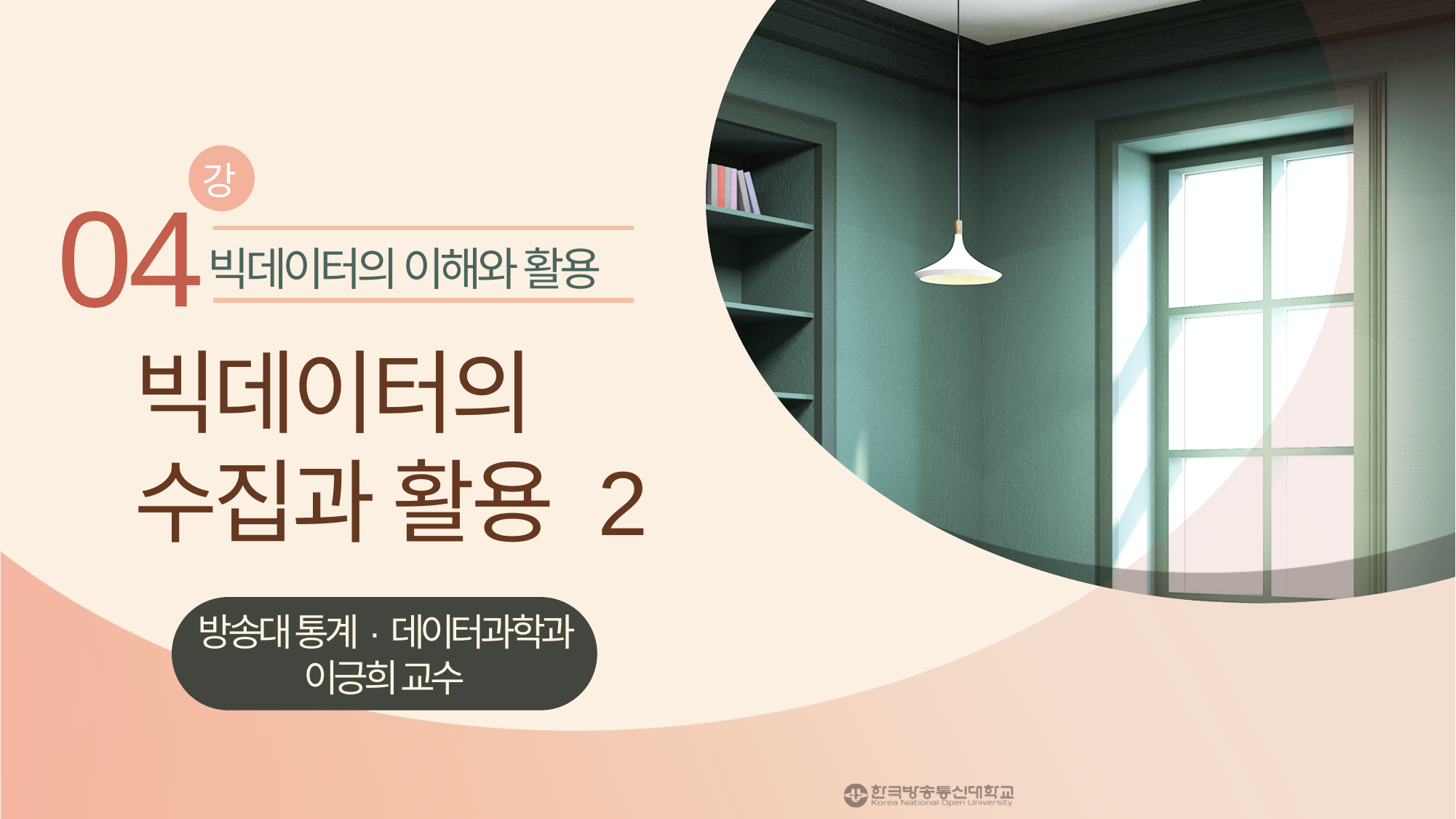

강
04

빅데이터의 이해와 활용
빅데이터의
수집과 활용 2
방송대 통계·데이터과학과 이긍희 교수